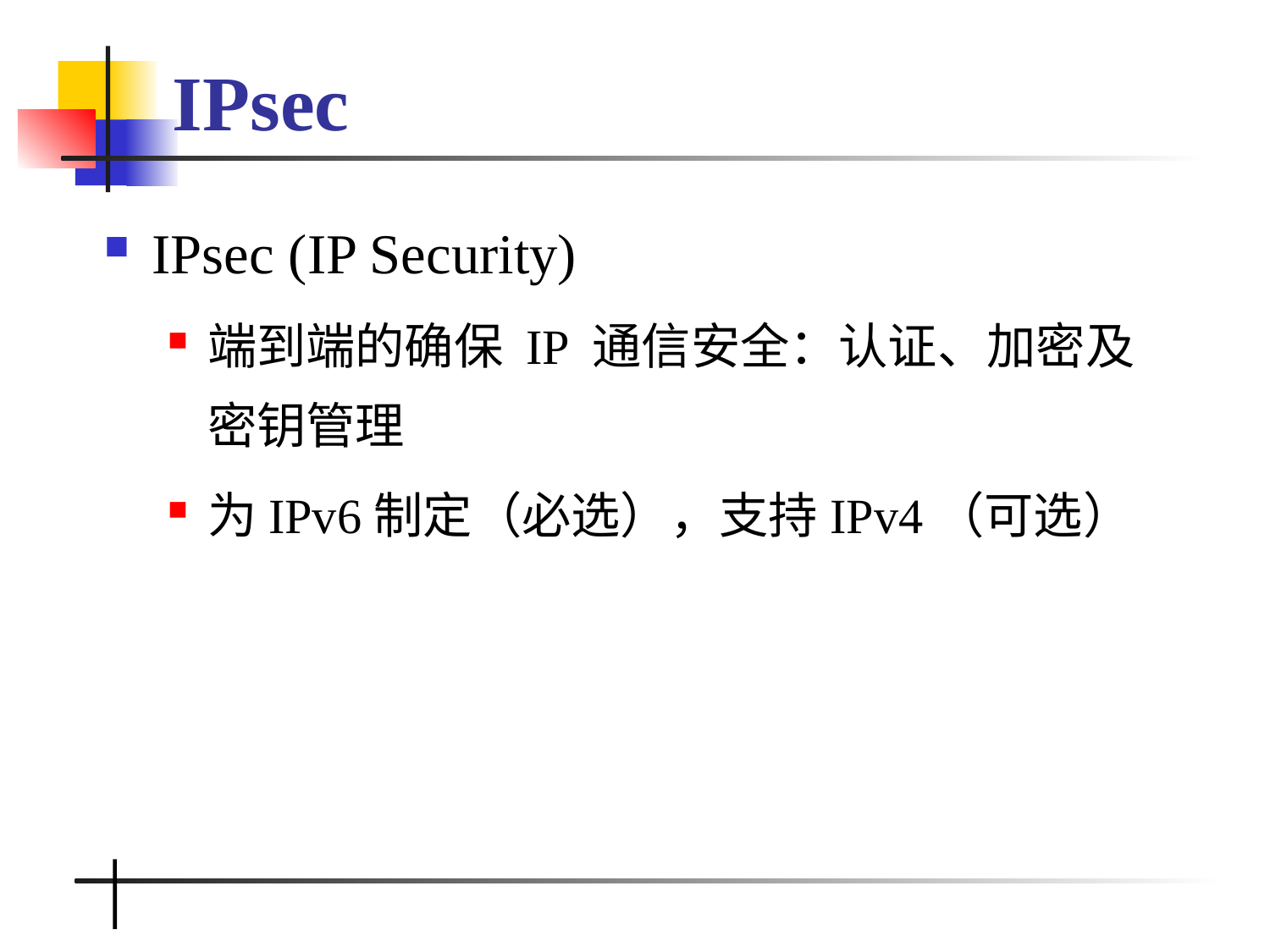

# IPsec
IPsec (IP Security)
端到端的确保 IP 通信安全：认证、加密及密钥管理
为IPv6制定（必选），支持IPv4（可选）